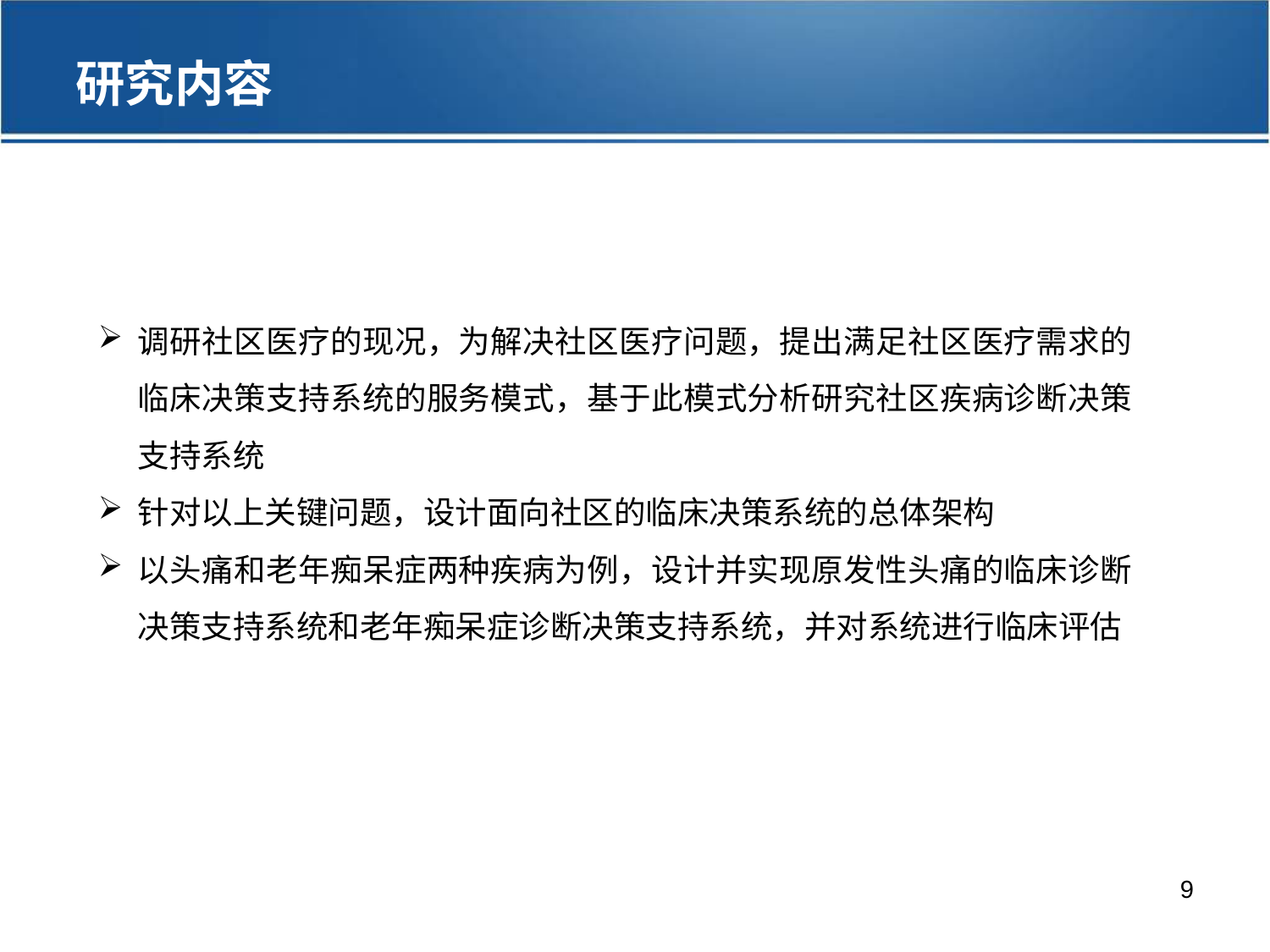

研究内容
调研社区医疗的现况，为解决社区医疗问题，提出满足社区医疗需求的临床决策支持系统的服务模式，基于此模式分析研究社区疾病诊断决策支持系统
针对以上关键问题，设计面向社区的临床决策系统的总体架构
以头痛和老年痴呆症两种疾病为例，设计并实现原发性头痛的临床诊断决策支持系统和老年痴呆症诊断决策支持系统，并对系统进行临床评估
9